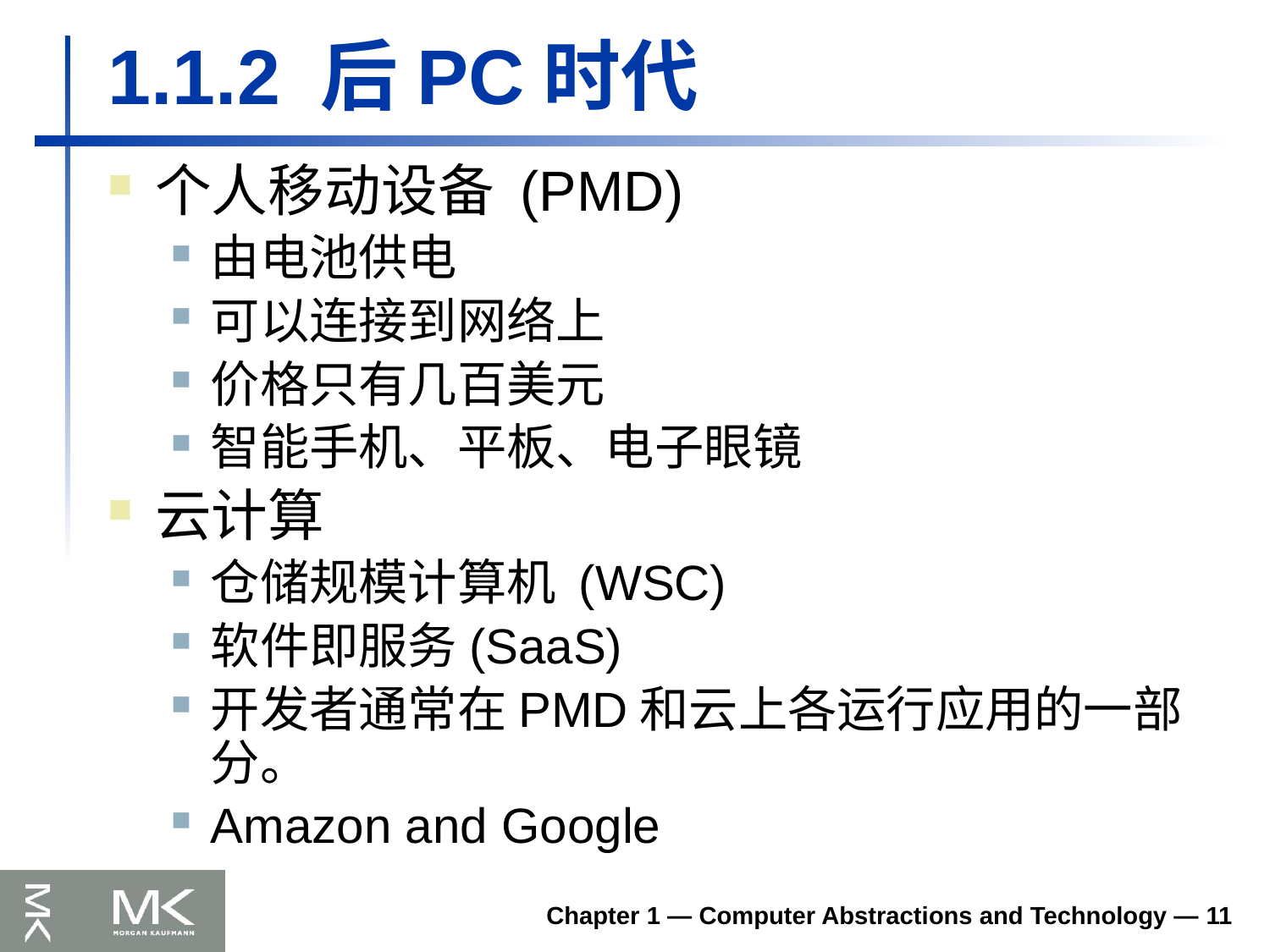

# 1.1.2 后PC时代
个人移动设备 (PMD)
由电池供电
可以连接到网络上
价格只有几百美元
智能手机、平板、电子眼镜
云计算
仓储规模计算机 (WSC)
软件即服务(SaaS)
开发者通常在PMD和云上各运行应用的一部分。
Amazon and Google
Chapter 1 — Computer Abstractions and Technology — 11